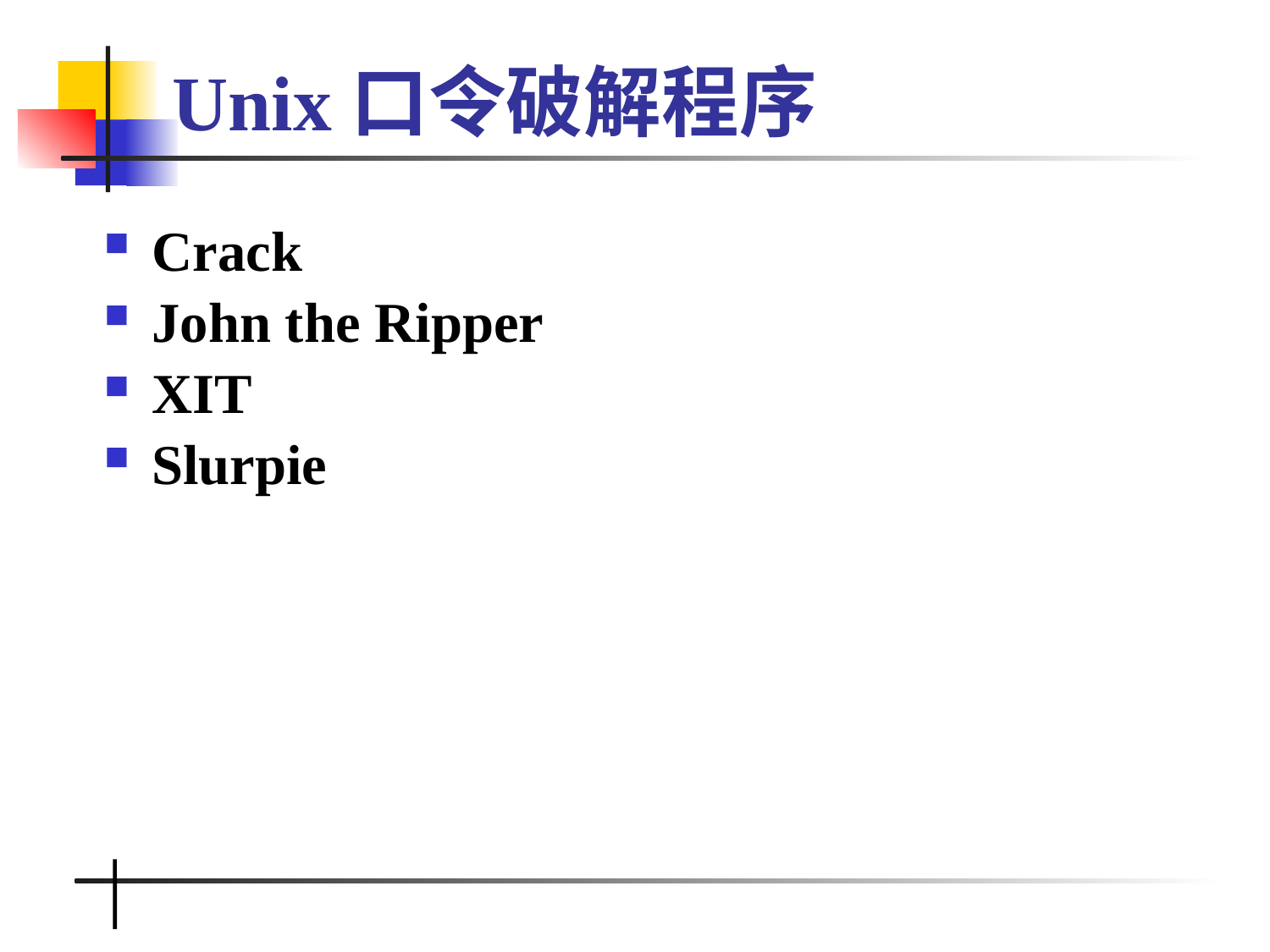

# Unix口令破解程序
Crack
John the Ripper
XIT
Slurpie